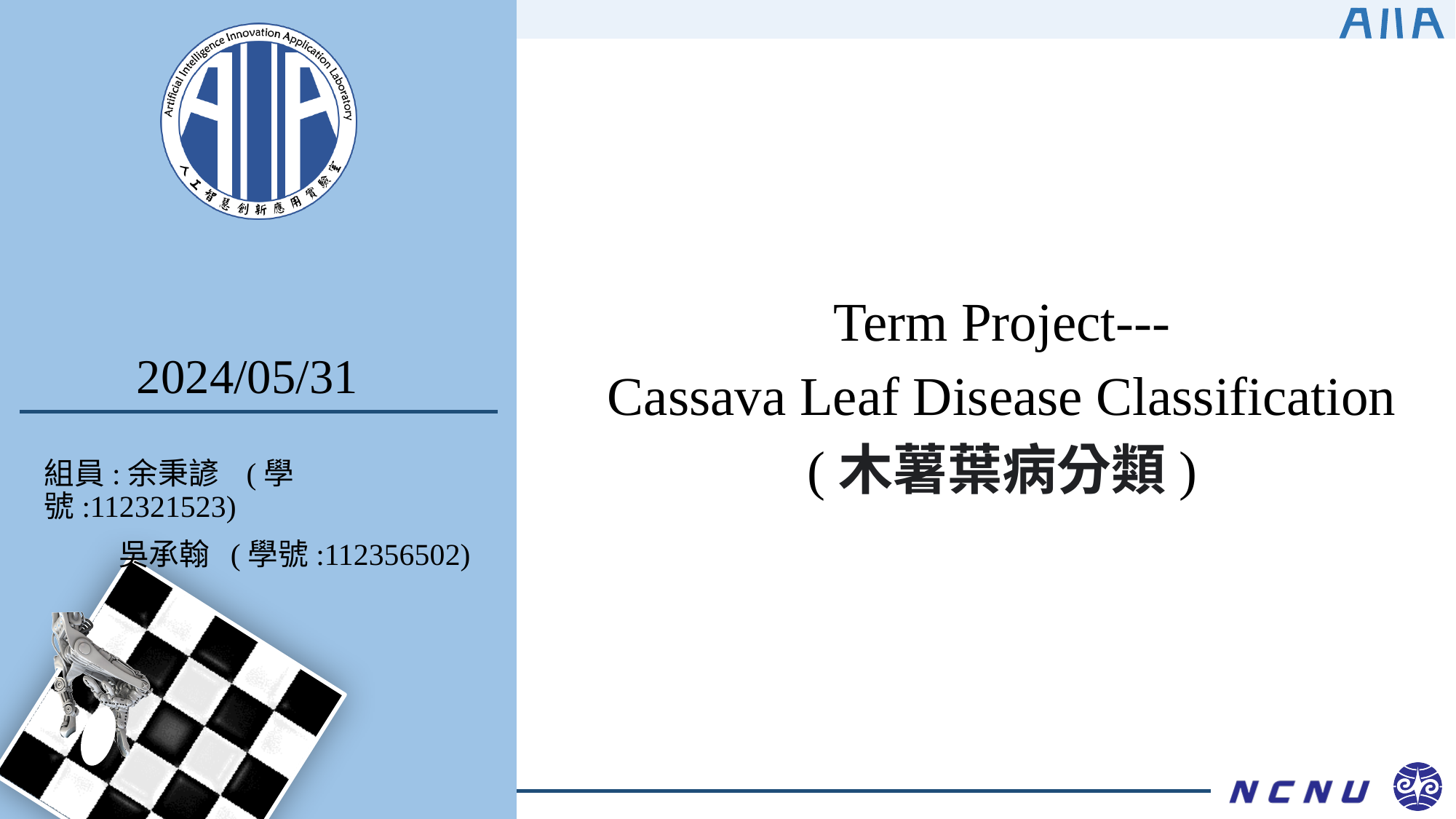

Term Project---
Cassava Leaf Disease Classification
(木薯葉病分類)
2024/05/31
組員:余秉諺   (學號:112321523)
          吳承翰  (學號:112356502)